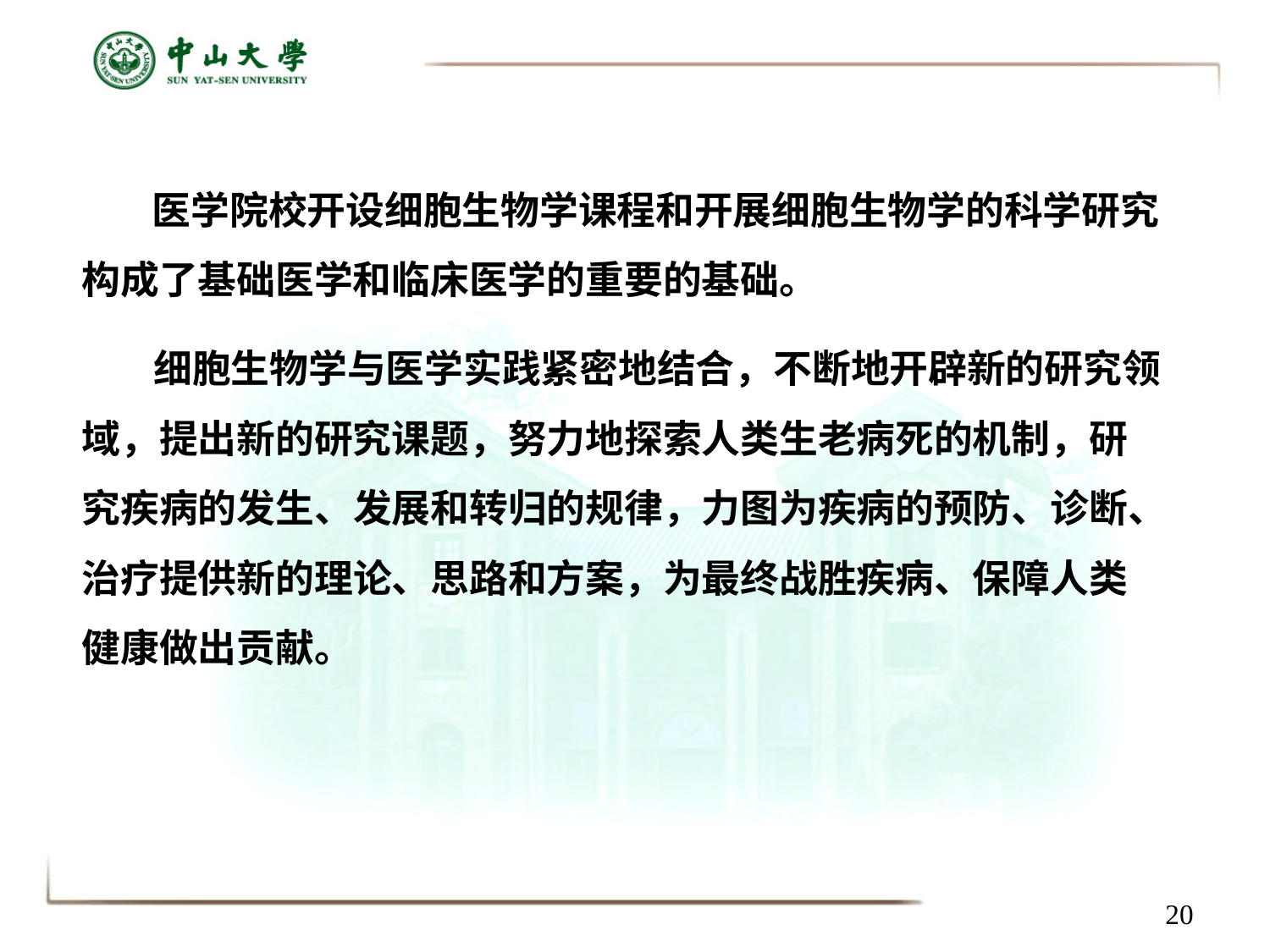

医学院校开设细胞生物学课程和开展细胞生物学的科学研究构成了基础医学和临床医学的重要的基础。
       细胞生物学与医学实践紧密地结合，不断地开辟新的研究领域，提出新的研究课题，努力地探索人类生老病死的机制，研究疾病的发生、发展和转归的规律，力图为疾病的预防、诊断、治疗提供新的理论、思路和方案，为最终战胜疾病、保障人类健康做出贡献。
20